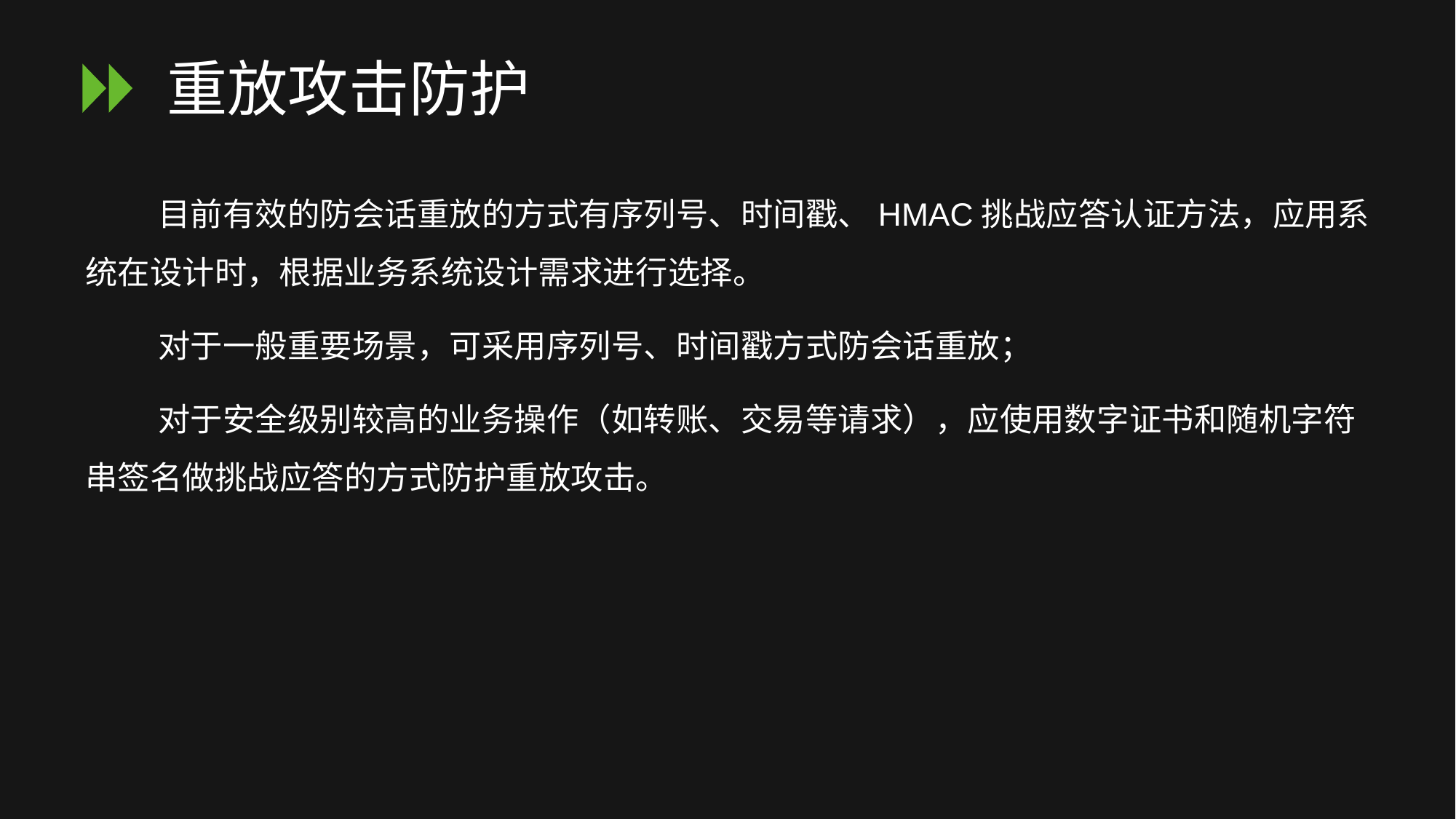

# 重放攻击防护
目前有效的防会话重放的方式有序列号、时间戳、HMAC挑战应答认证方法，应用系统在设计时，根据业务系统设计需求进行选择。
对于一般重要场景，可采用序列号、时间戳方式防会话重放；
对于安全级别较高的业务操作（如转账、交易等请求），应使用数字证书和随机字符串签名做挑战应答的方式防护重放攻击。